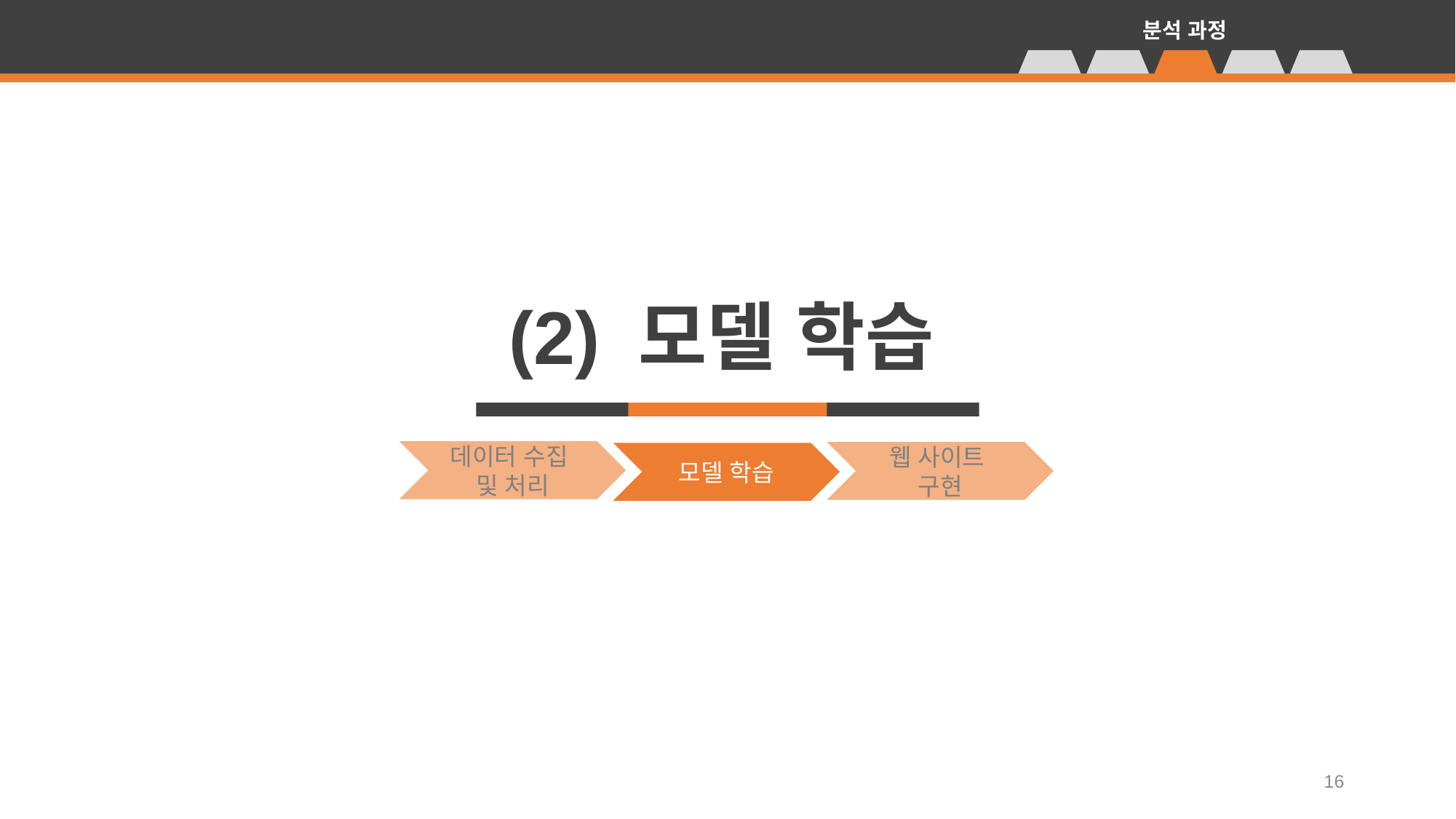

분석 과정

(2) 모델 학습

데이터 수집
및 처리
웹 사이트
구현
모델 학습
16